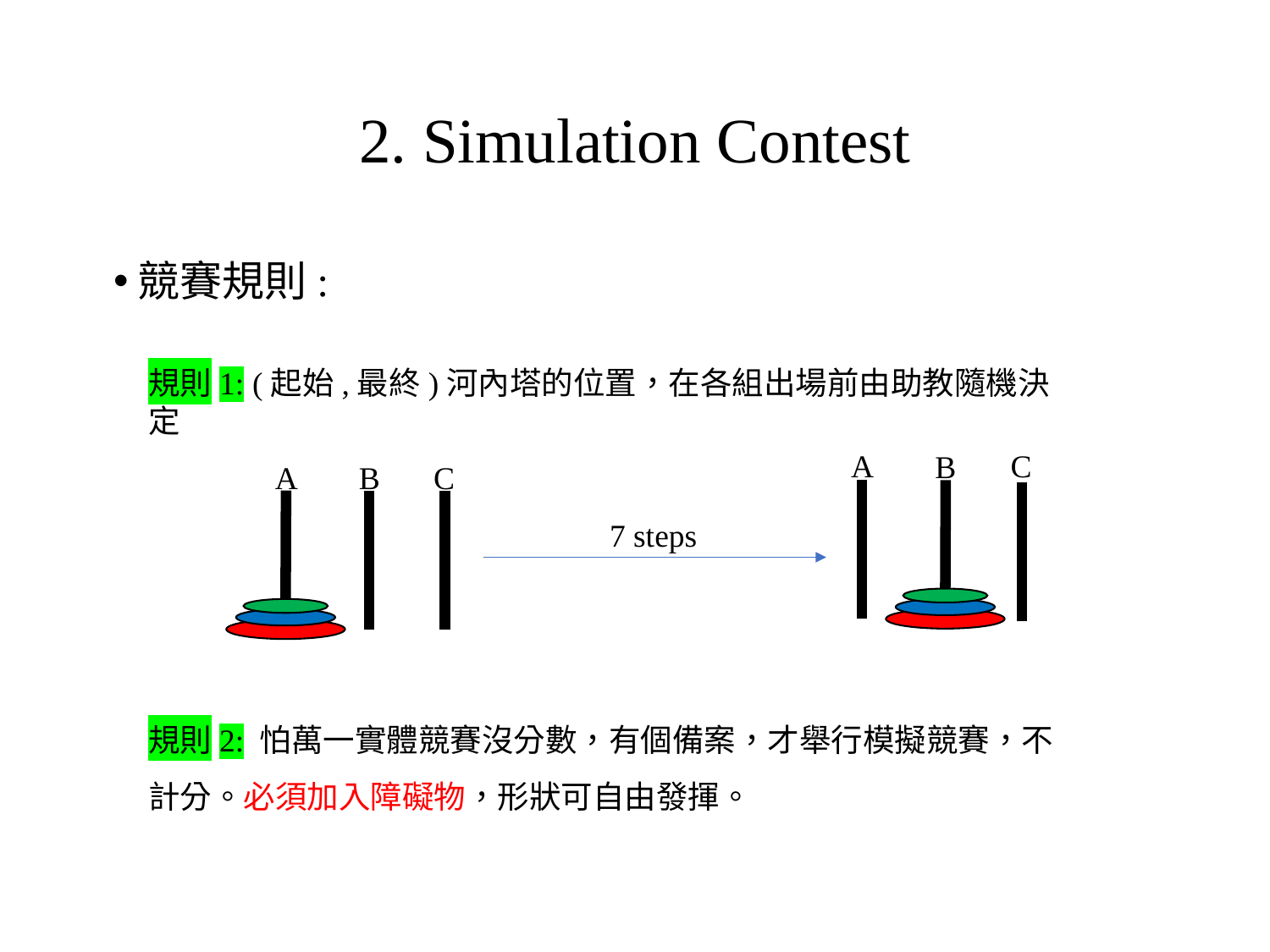

# 2. Simulation Contest
競賽規則:

規則1: (起始,最終)河內塔的位置，在各組出場前由助教隨機決定
A
C
B
A
C
B

7 steps
規則2: 怕萬一實體競賽沒分數，有個備案，才舉行模擬競賽，不計分。必須加入障礙物，形狀可自由發揮。